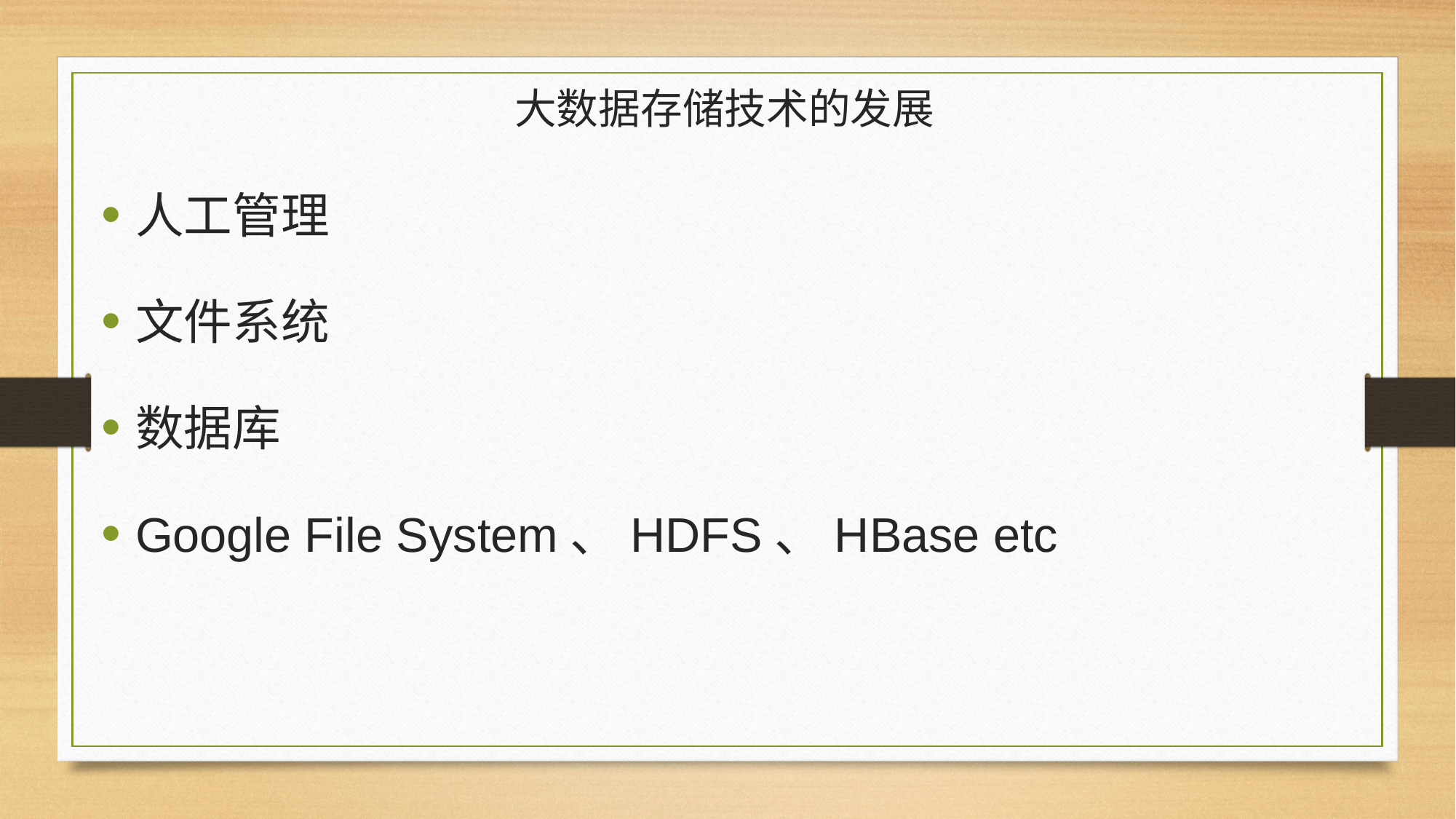

# 大数据存储技术的发展
人工管理
文件系统
数据库
Google File System、HDFS、HBase etc